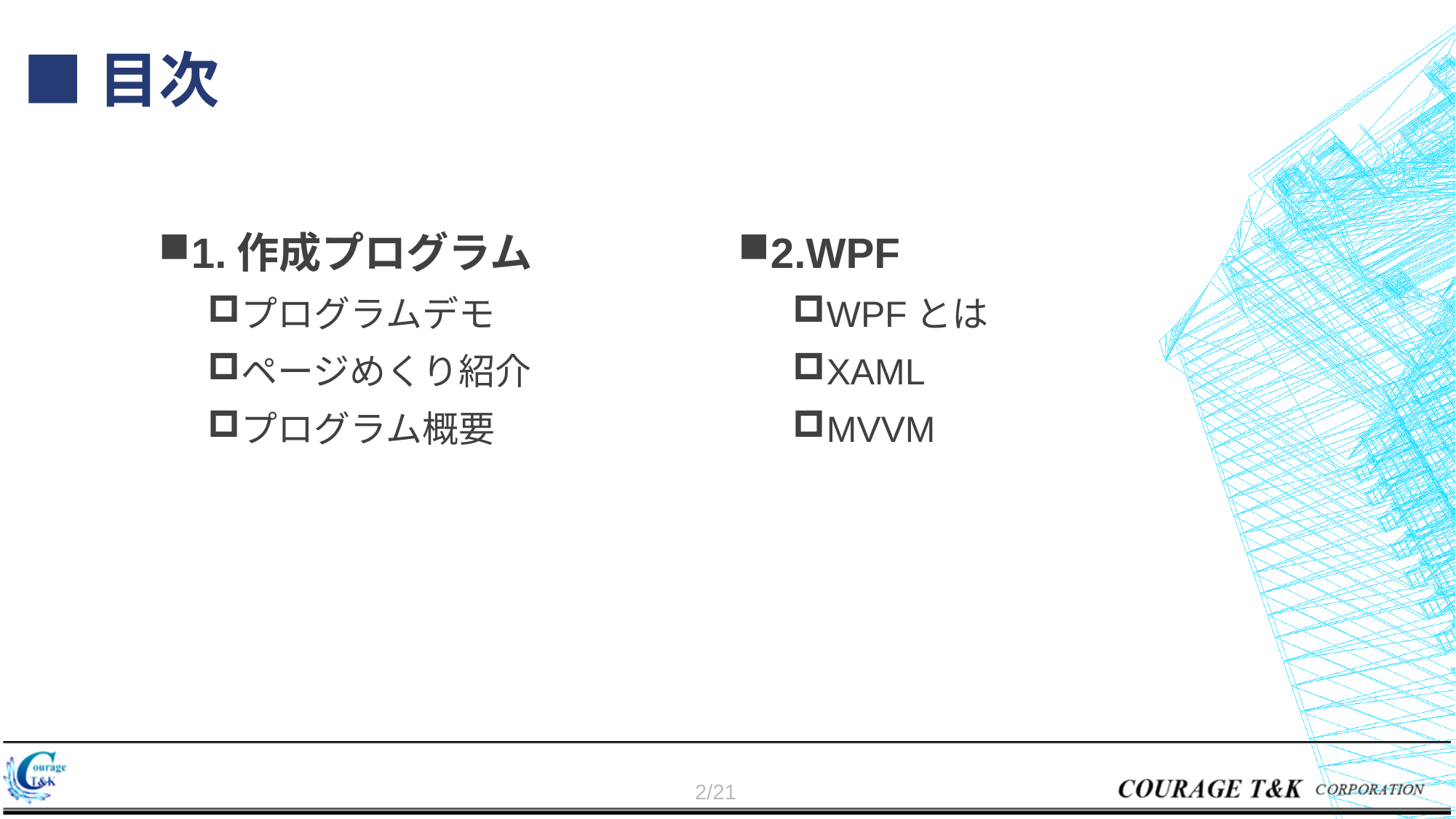

# ■目次
1.作成プログラム
プログラムデモ
ページめくり紹介
プログラム概要

2.WPF
WPFとは
XAML
MVVM
2/21